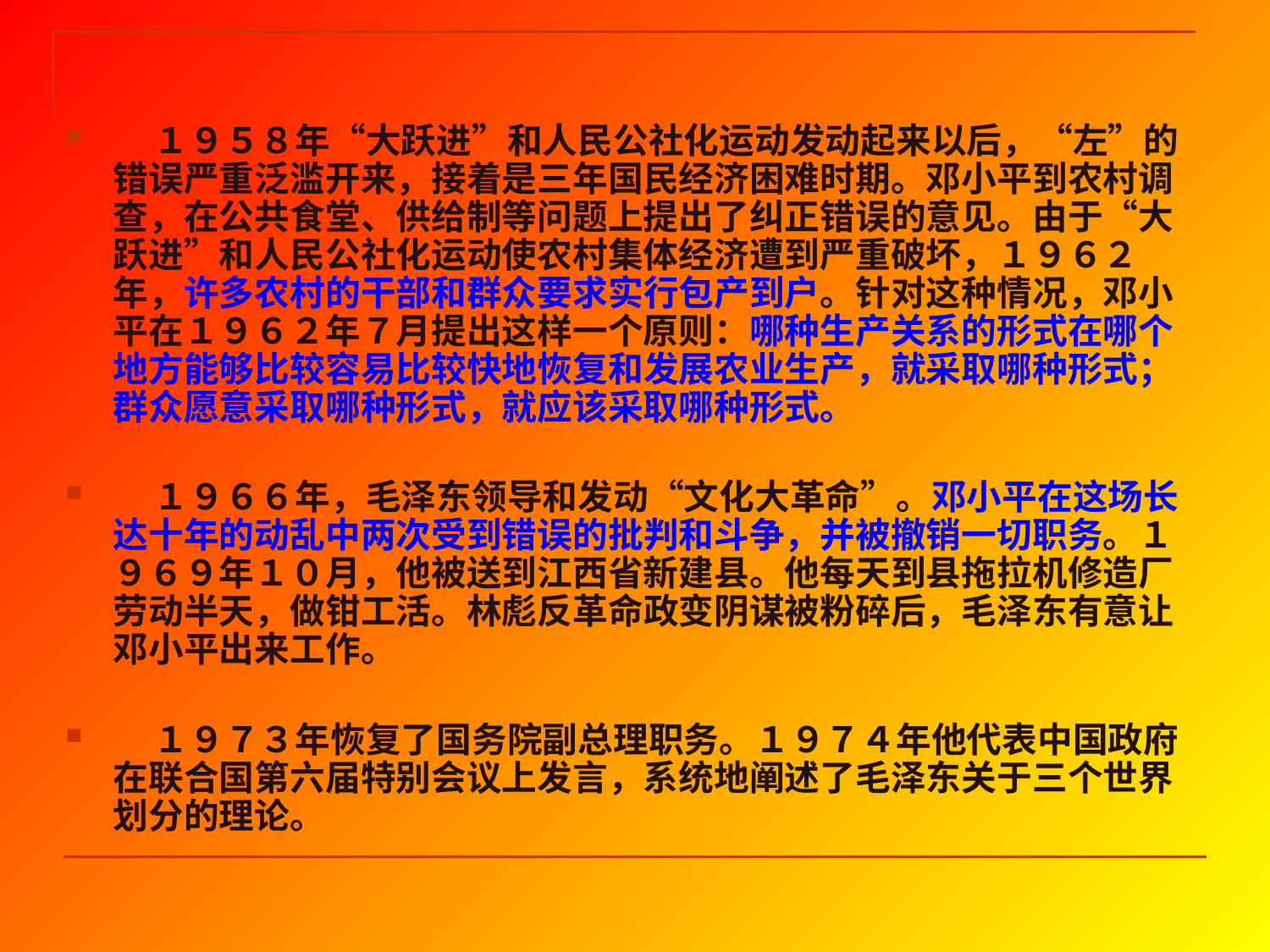

１９５８年“大跃进”和人民公社化运动发动起来以后，“左”的错误严重泛滥开来，接着是三年国民经济困难时期。邓小平到农村调查，在公共食堂、供给制等问题上提出了纠正错误的意见。由于“大跃进”和人民公社化运动使农村集体经济遭到严重破坏，１９６２年，许多农村的干部和群众要求实行包产到户。针对这种情况，邓小平在１９６２年７月提出这样一个原则：哪种生产关系的形式在哪个地方能够比较容易比较快地恢复和发展农业生产，就采取哪种形式；群众愿意采取哪种形式，就应该采取哪种形式。

    １９６６年，毛泽东领导和发动“文化大革命”。邓小平在这场长达十年的动乱中两次受到错误的批判和斗争，并被撤销一切职务。１９６９年１０月，他被送到江西省新建县。他每天到县拖拉机修造厂劳动半天，做钳工活。林彪反革命政变阴谋被粉碎后，毛泽东有意让邓小平出来工作。

    １９７３年恢复了国务院副总理职务。１９７４年他代表中国政府在联合国第六届特别会议上发言，系统地阐述了毛泽东关于三个世界划分的理论。